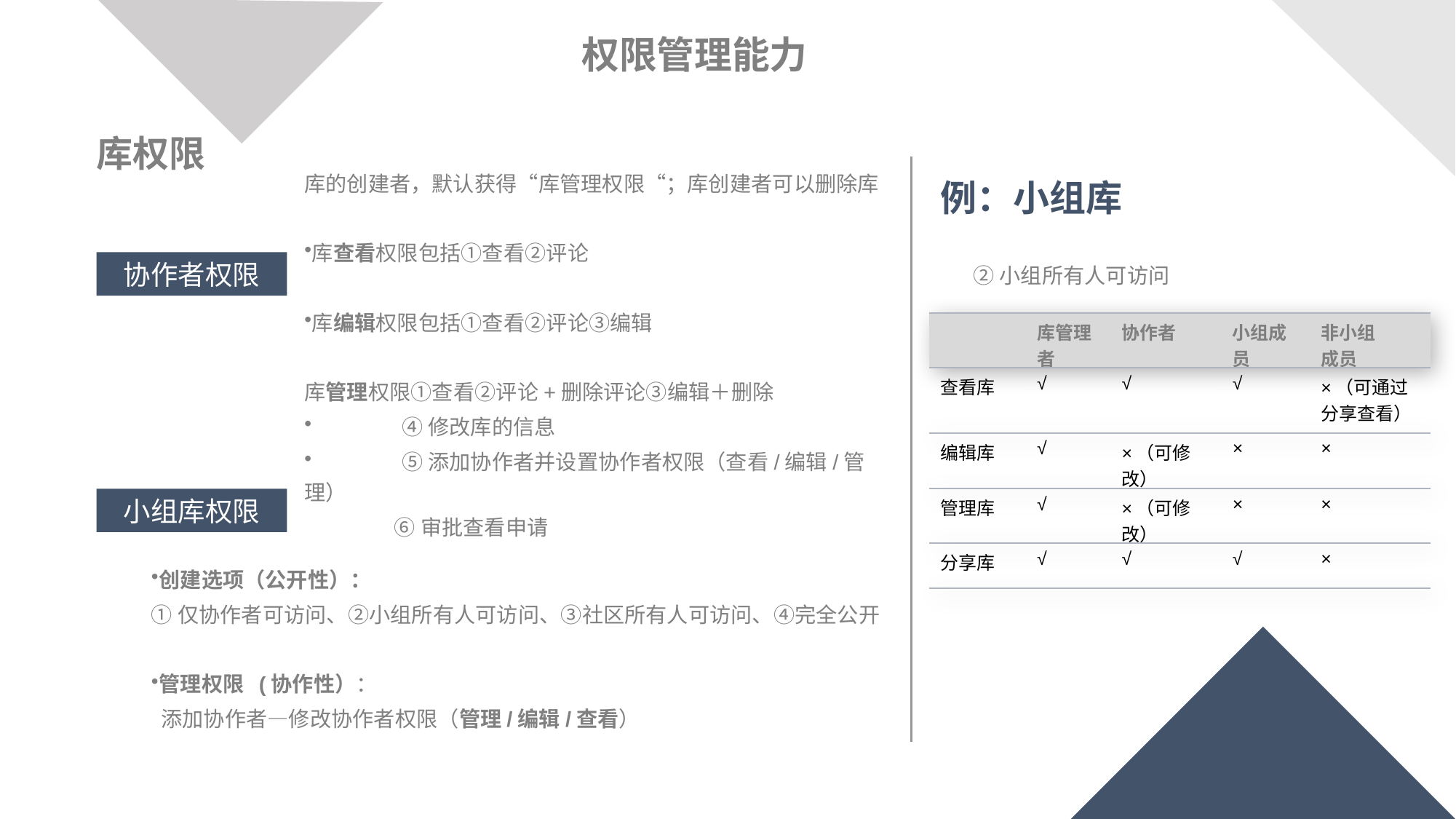

权限管理能力
库权限
库的创建者，默认获得“库管理权限“；库创建者可以删除库

库查看权限包括①查看②评论

库编辑权限包括①查看②评论③编辑

库管理权限①查看②评论+删除评论③编辑＋删除                   ④修改库的信息
                   ⑤添加协作者并设置协作者权限（查看/编辑/管理）                   ⑥审批查看申请
例：小组库

       ②小组所有人可访问
协作者权限
小组库权限
|  | 库管理者 | 协作者 | 小组成员 | 非小组 成员 |
| --- | --- | --- | --- | --- |
| 查看库 | √ | √ | √ | ×（可通过分享查看） |
| 编辑库 | √ | ×（可修改） | × | × |
| 管理库 | √ | ×（可修改） | × | × |
| 分享库 | √ | √ | √ | × |
创建选项（公开性）：
①仅协作者可访问、②小组所有人可访问、③社区所有人可访问、④完全公开

管理权限  (协作性）：
 添加协作者—修改协作者权限（管理/编辑/查看）